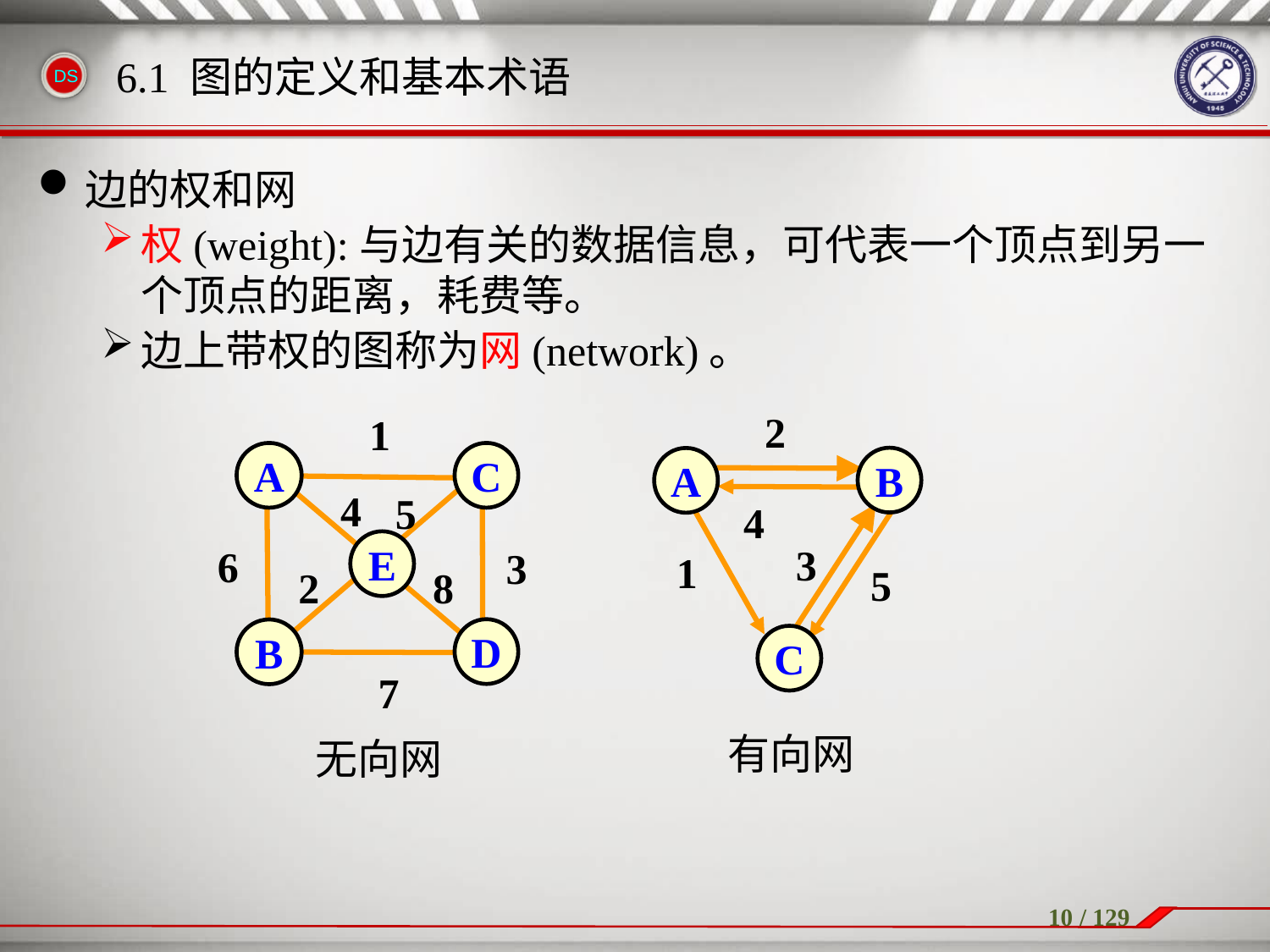

边的权和网
权(weight):与边有关的数据信息，可代表一个顶点到另一个顶点的距离，耗费等。
边上带权的图称为网(network)。

6.1 图的定义和基本术语
2

B
A
4

3
1

5
C
有向网
1

A
C

4
5

E
6
3

2
8
D
B
7
无向网